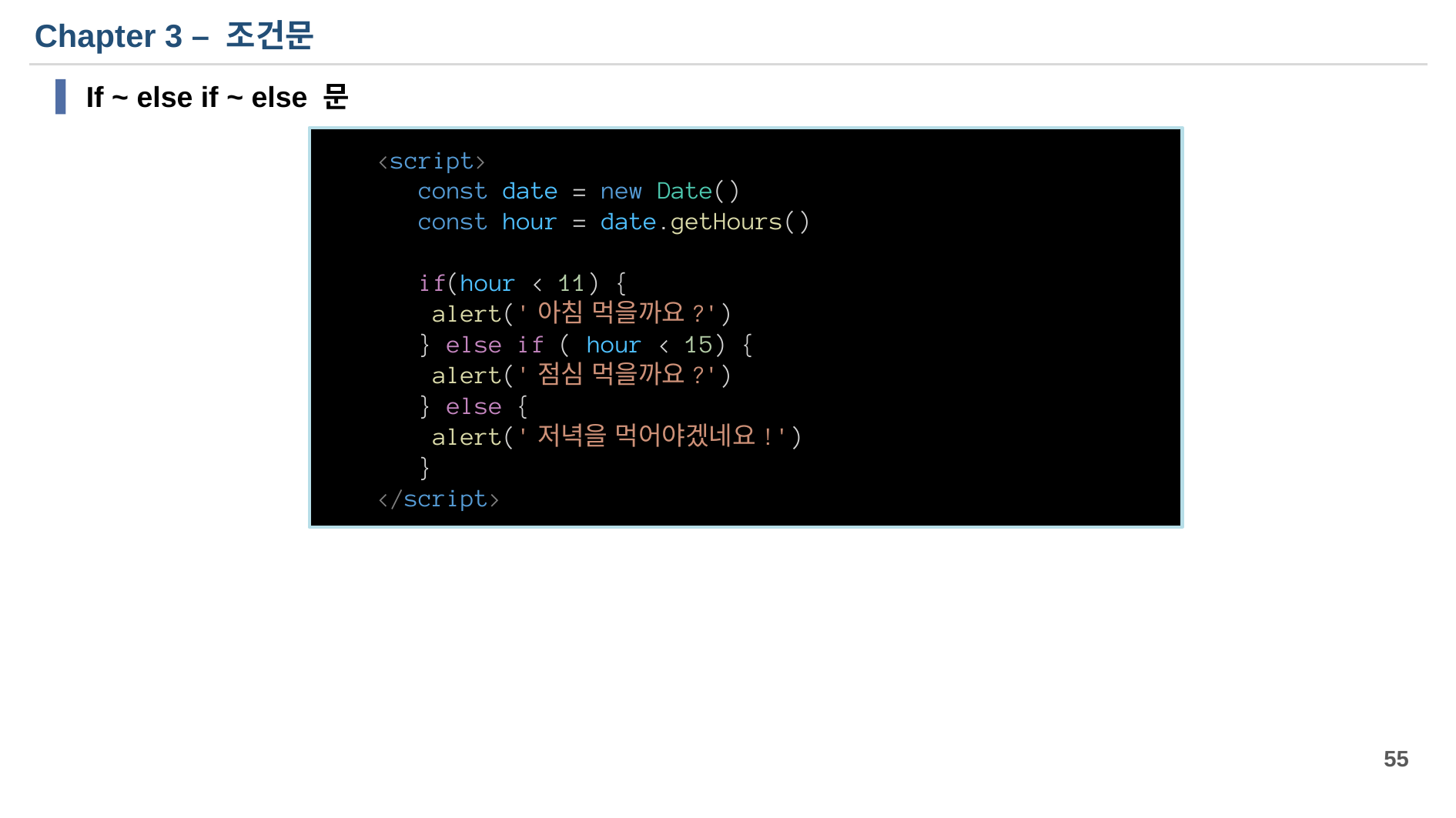

# Chapter 3 – 조건문
If ~ else if ~ else 문

    <script>
       const date = new Date()
       const hour = date.getHours()
       if(hour < 11) {
        alert('아침 먹을까요?')
       } else if ( hour < 15) {
        alert('점심 먹을까요?')
       } else {
        alert('저녁을 먹어야겠네요!')
       }
    </script>
55